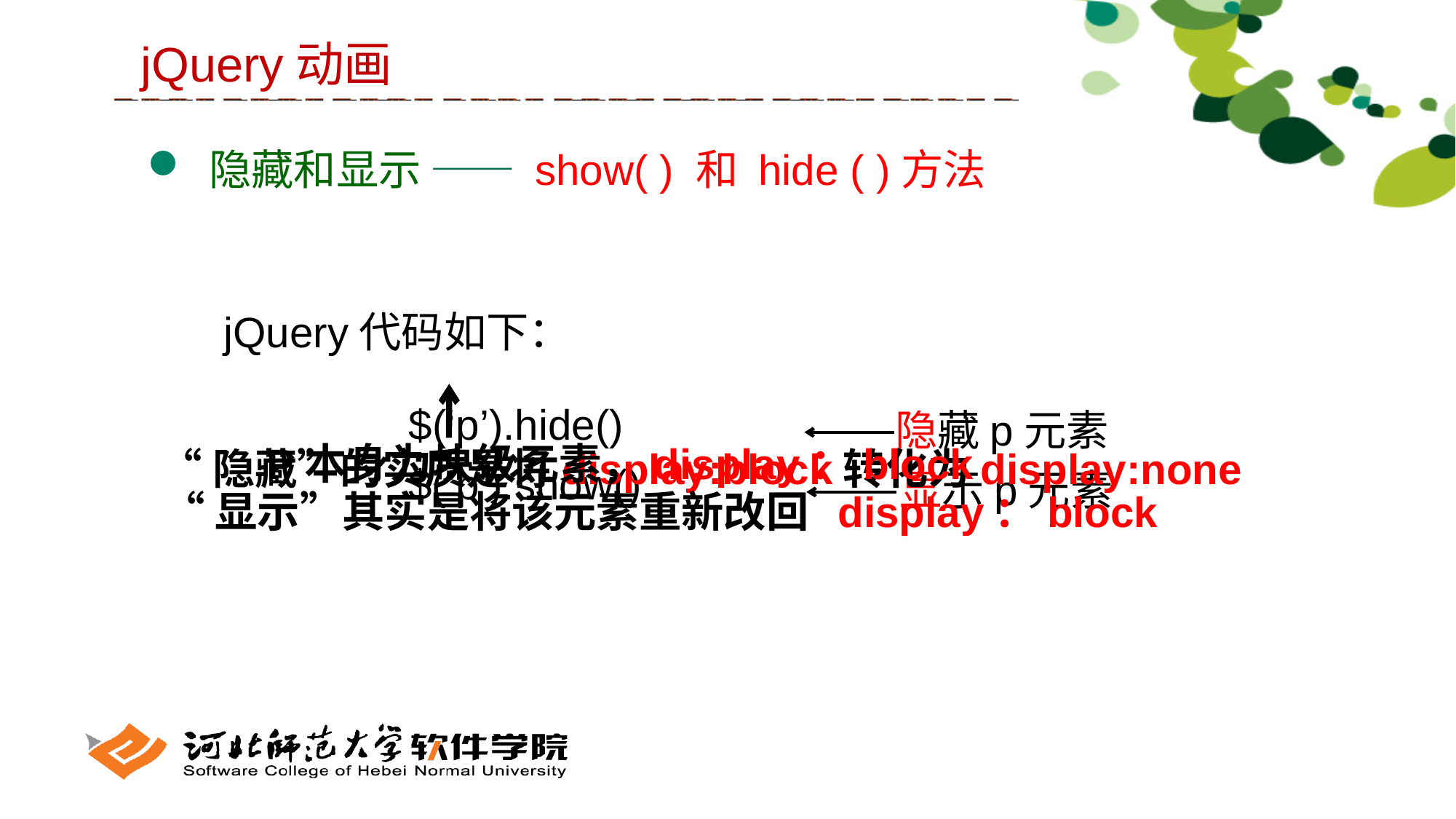

jQuery动画
 隐藏和显示 —— show( ) 和 hide ( )方法

jQuery代码如下：
P本身为块级元素，display：block
$(‘p’).hide()
隐藏p元素
“隐藏”的实质是将display:block转化为display:none
$(‘p’).show()
显示p元素
“显示”其实是将该元素重新改回  display：block